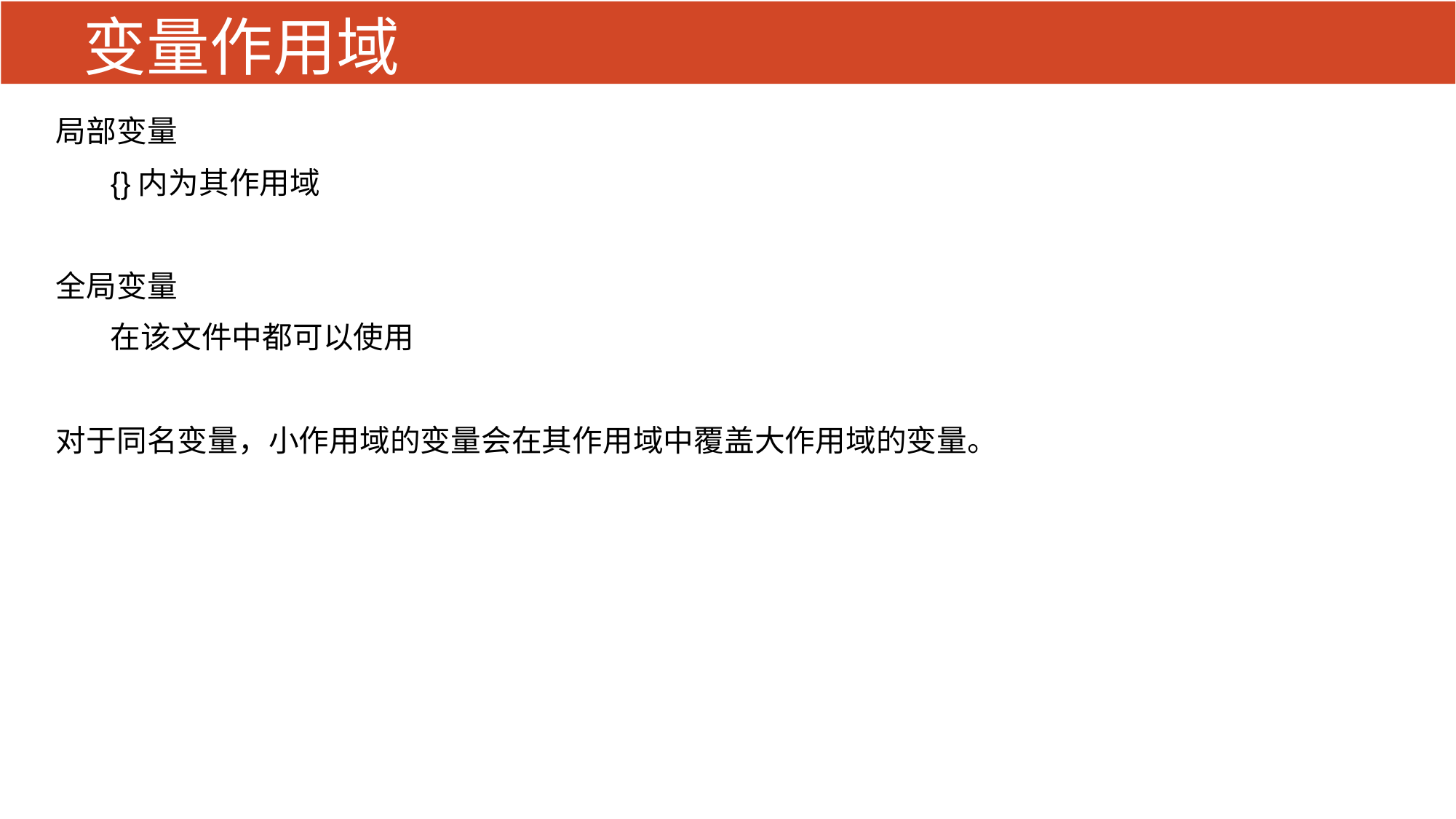

# 变量作用域
局部变量
{}内为其作用域

全局变量
在该文件中都可以使用

对于同名变量，小作用域的变量会在其作用域中覆盖大作用域的变量。